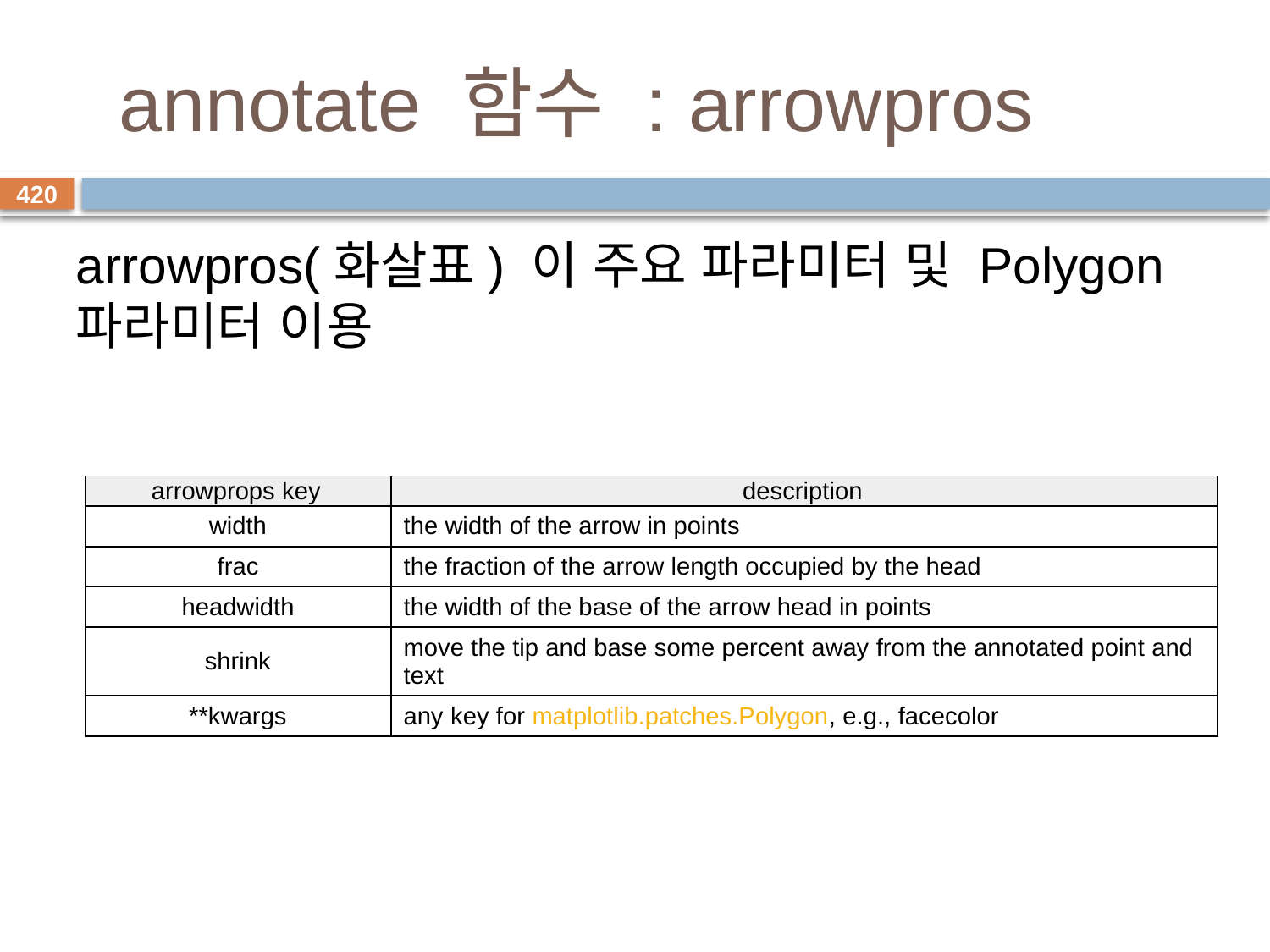

# annotate 함수 : arrowpros
420
arrowpros(화살표) 이 주요 파라미터 및 Polygon 파라미터 이용

| arrowprops key | description |
| --- | --- |
| width | the width of the arrow in points |
| frac | the fraction of the arrow length occupied by the head |
| headwidth | the width of the base of the arrow head in points |
| shrink | move the tip and base some percent away from the annotated point and text |
| \*\*kwargs | any key for matplotlib.patches.Polygon, e.g., facecolor |